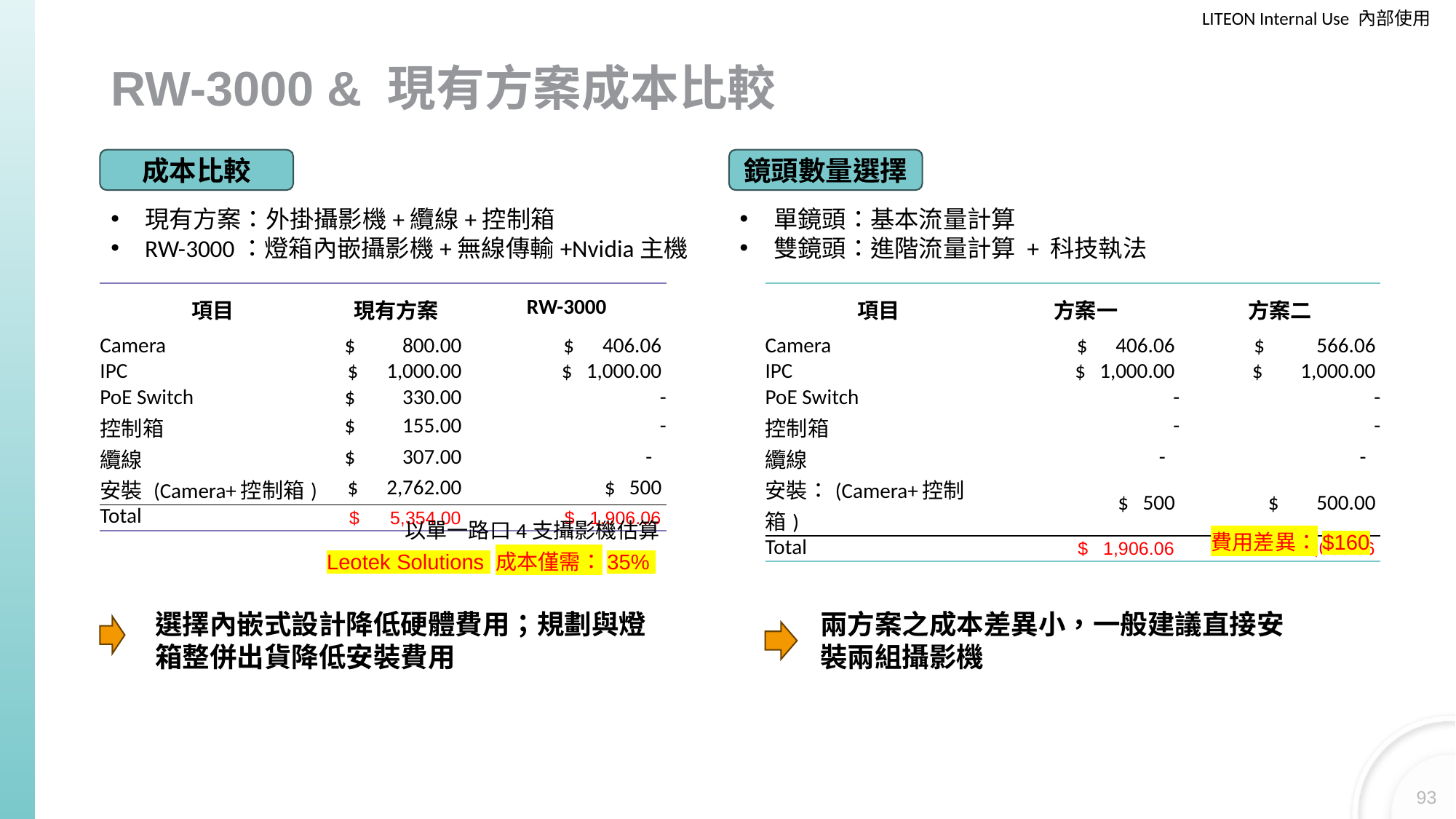

# RW-3000 & 現有方案成本比較
成本比較
鏡頭數量選擇
現有方案：外掛攝影機+纜線+控制箱
RW-3000：燈箱內嵌攝影機+無線傳輸+Nvidia主機
單鏡頭：基本流量計算
雙鏡頭：進階流量計算 + 科技執法
| 項目 | 現有方案 | RW-3000 |
| --- | --- | --- |
| Camera | $ 800.00 | $ 406.06 |
| IPC | $ 1,000.00 | $ 1,000.00 |
| PoE Switch | $ 330.00 | - |
| 控制箱 | $ 155.00 | - |
| 纜線 | $ 307.00 | - |
| 安裝 (Camera+控制箱) | $ 2,762.00 | $ 500 |
| Total | $ 5,354.00 | $ 1,906.06 |
| 項目 | 方案一 | 方案二 |
| --- | --- | --- |
| Camera | $ 406.06 | $ 566.06 |
| IPC | $ 1,000.00 | $ 1,000.00 |
| PoE Switch | - | - |
| 控制箱 | - | - |
| 纜線 | - | - |
| 安裝：(Camera+控制箱) | $ 500 | $ 500.00 |
| Total | $ 1,906.06 | $ 2,066.06 |
方案二： RW-3000 1對2支攝影機
(路口共8支)
方案三： RW-3000 1對3支攝影機
(路口共12支)
| 項目 | 現有方案 | RW-3000 |
| --- | --- | --- |
| Camera | $ 2,400.00 | $ 726.06 |
| IPC | $ 1,000.00 | $ 1,000.00 |
| PoE Switch | $ 330.00 | - |
| 控制箱 | $ 155.00 | - |
| 纜線 | $ 921.00 | - |
| 軟體 | $ 5,400.00 | $ 5,400.00 |
| 安裝： (Camera+控制箱) | $ 7,674.00 | $ 2,456.00 |
| Total | $ 17,880.00 | $ 9,582.06 |
以單一路口4支攝影機估算
費用差異：$160
Leotek Solutions 成本僅需：35%
選擇內嵌式設計降低硬體費用；規劃與燈箱整併出貨降低安裝費用
兩方案之成本差異小，一般建議直接安裝兩組攝影機

費用差異：64.2%
費用差異：86.6%
93